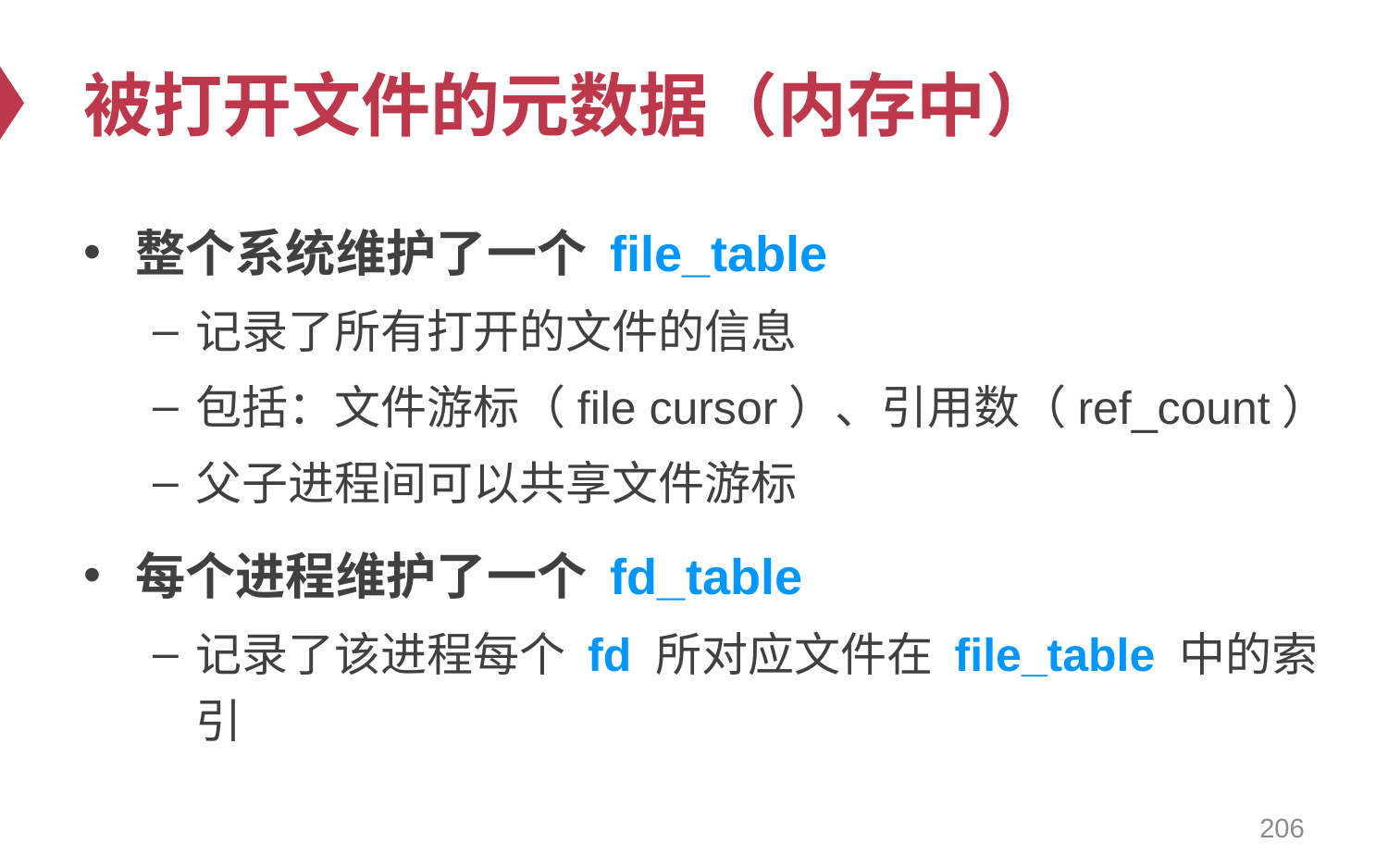

# 被打开文件的元数据（内存中）
整个系统维护了一个 file_table
记录了所有打开的文件的信息
包括：文件游标（file cursor）、引用数（ref_count）
父子进程间可以共享文件游标
每个进程维护了一个 fd_table
记录了该进程每个 fd 所对应文件在 file_table 中的索引
206